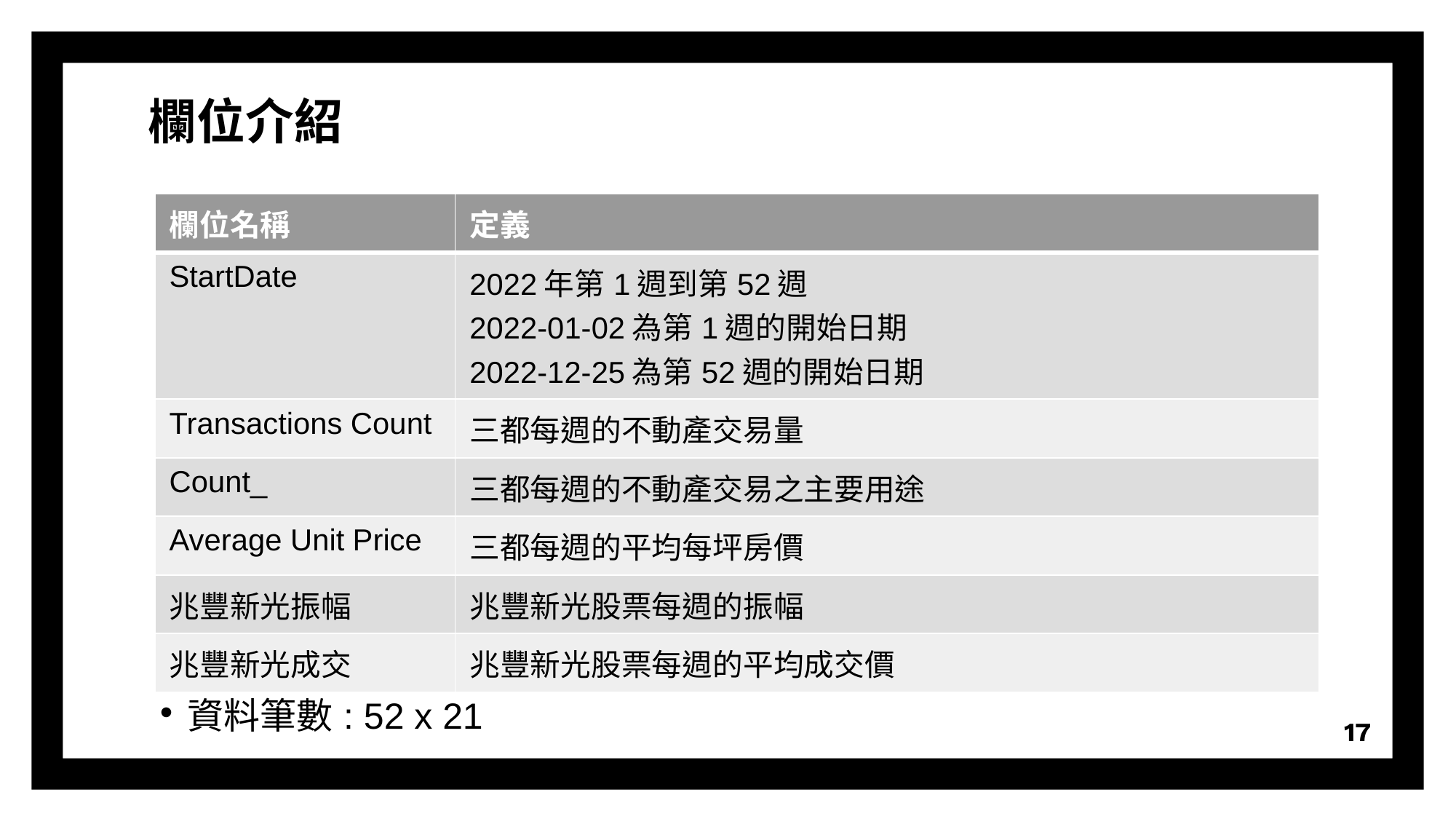

欄位介紹
| 欄位名稱 | 定義 |
| --- | --- |
| StartDate | 2022年第1週到第52週 2022-01-02為第1週的開始日期 2022-12-25為第52週的開始日期 |
| Transactions Count | 三都每週的不動產交易量 |
| Count\_ | 三都每週的不動產交易之主要用途 |
| Average Unit Price | 三都每週的平均每坪房價 |
| 兆豐新光振幅 | 兆豐新光股票每週的振幅 |
| 兆豐新光成交 | 兆豐新光股票每週的平均成交價 |
資料筆數: 52 x 21
17